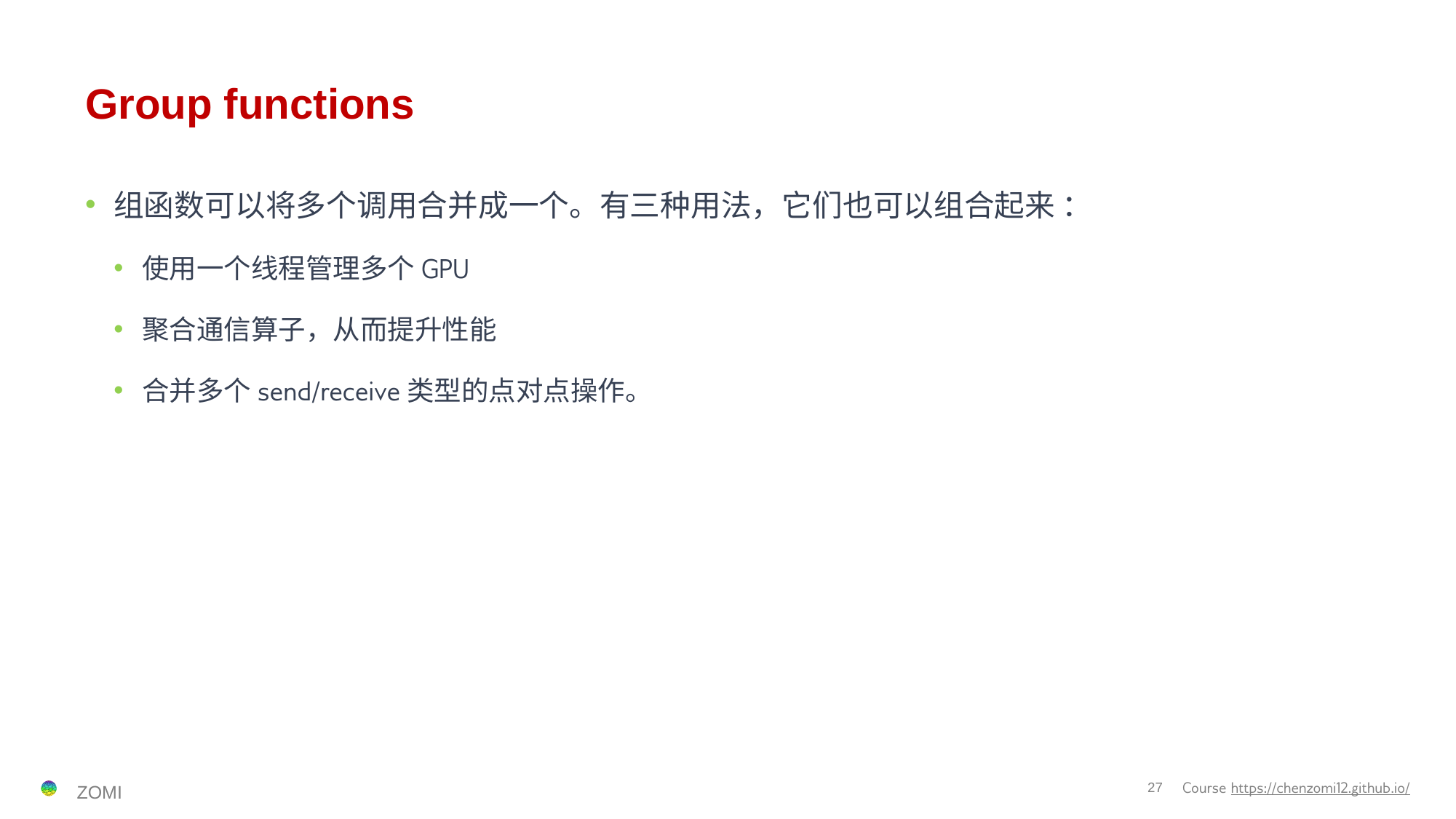

# Group functions
组函数可以将多个调用合并成一个。有三种用法，它们也可以组合起来 ：
使用一个线程管理多个GPU
聚合通信算子，从而提升性能
合并多个send/receive类型的点对点操作。